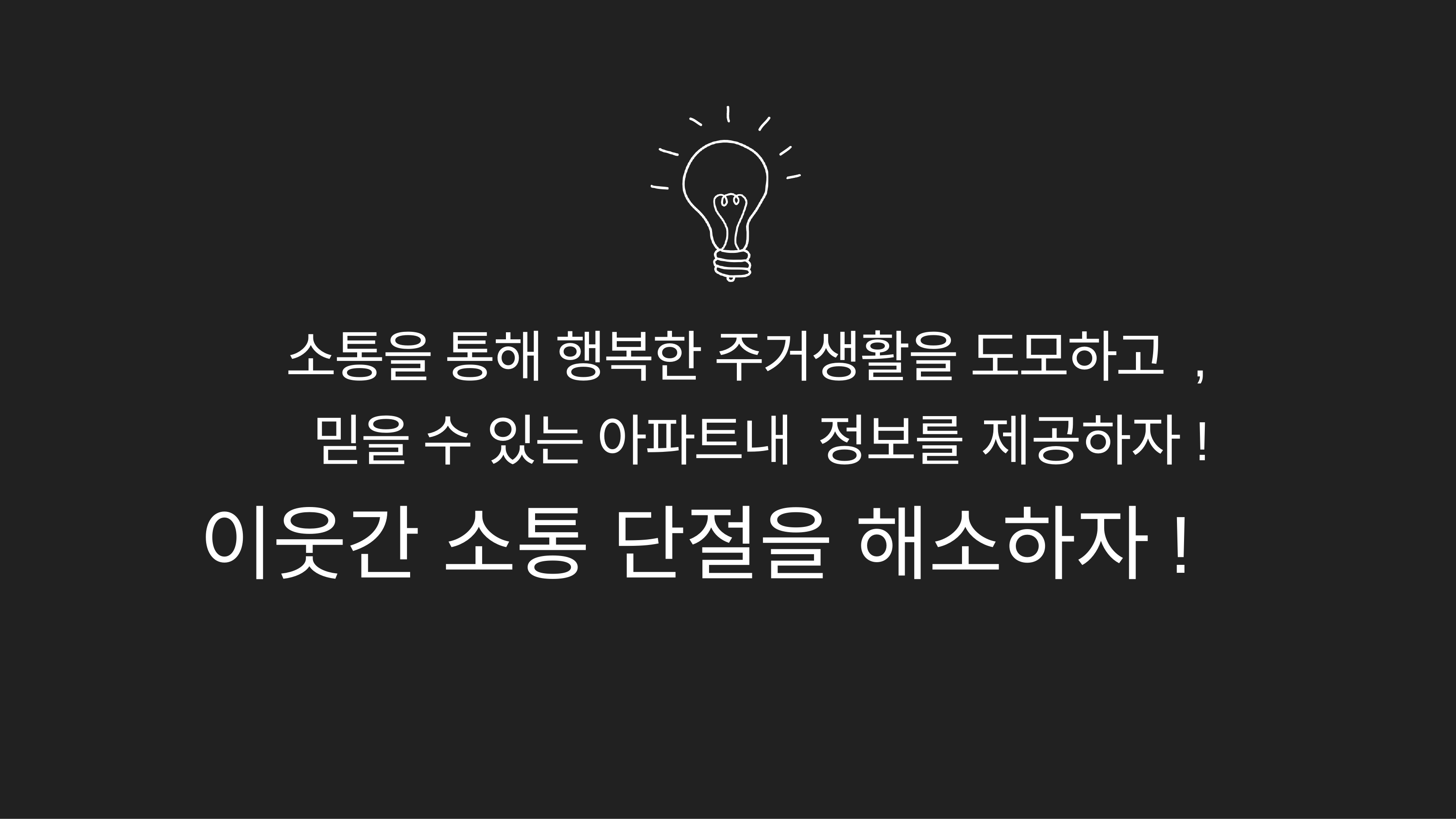

소통을 통해 행복한 주거생활을 도모하고 ,
믿을 수 있는 아파트내  정보를 제공하자!
이웃간 소통 단절을 해소하자!